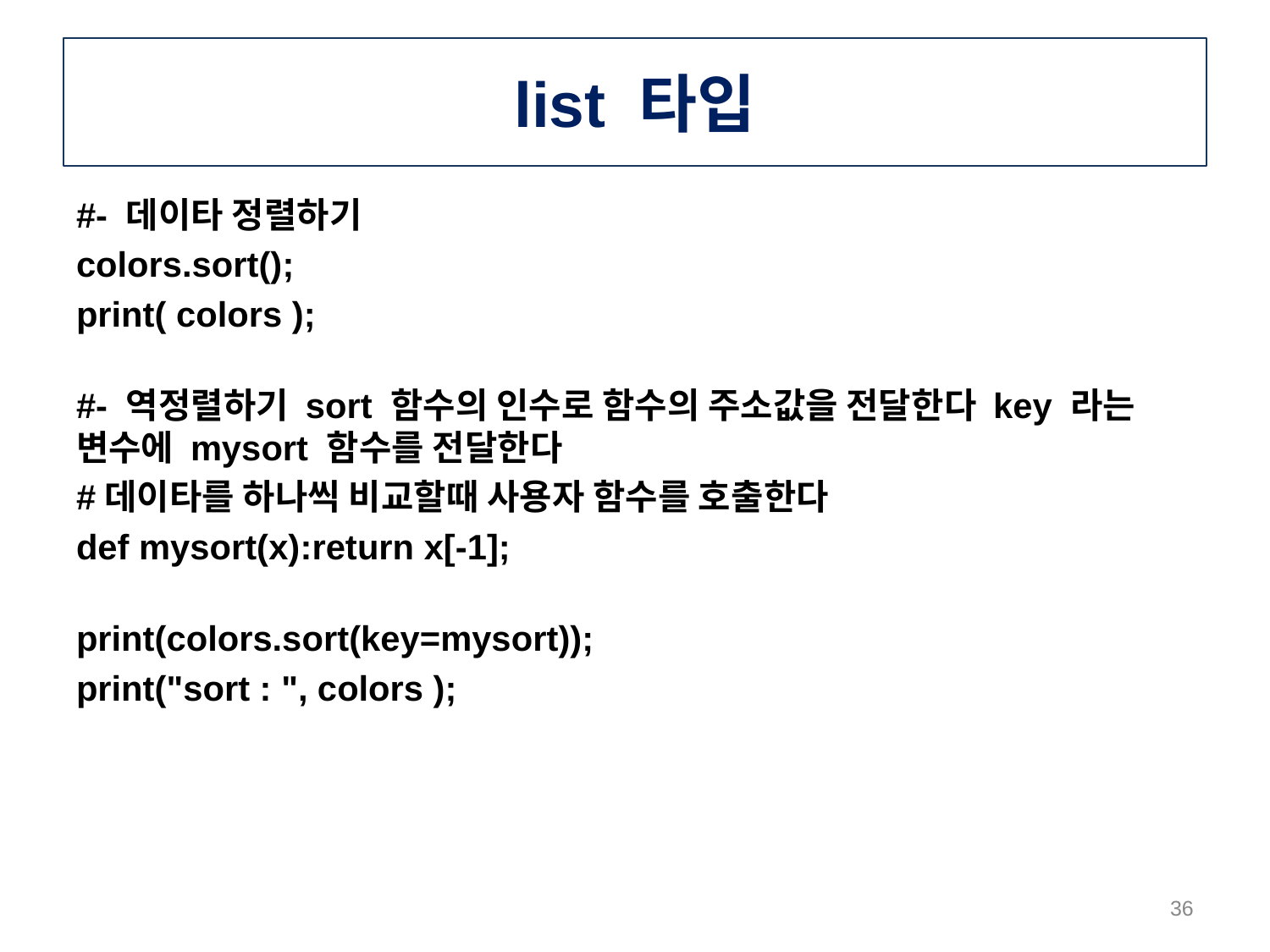

# list 타입
#- 데이타 정렬하기
colors.sort();
print( colors );
#- 역정렬하기 sort 함수의 인수로 함수의 주소값을 전달한다 key 라는 변수에 mysort 함수를 전달한다
#데이타를 하나씩 비교할때 사용자 함수를 호출한다
def mysort(x):return x[-1];
print(colors.sort(key=mysort));
print("sort : ", colors );

36